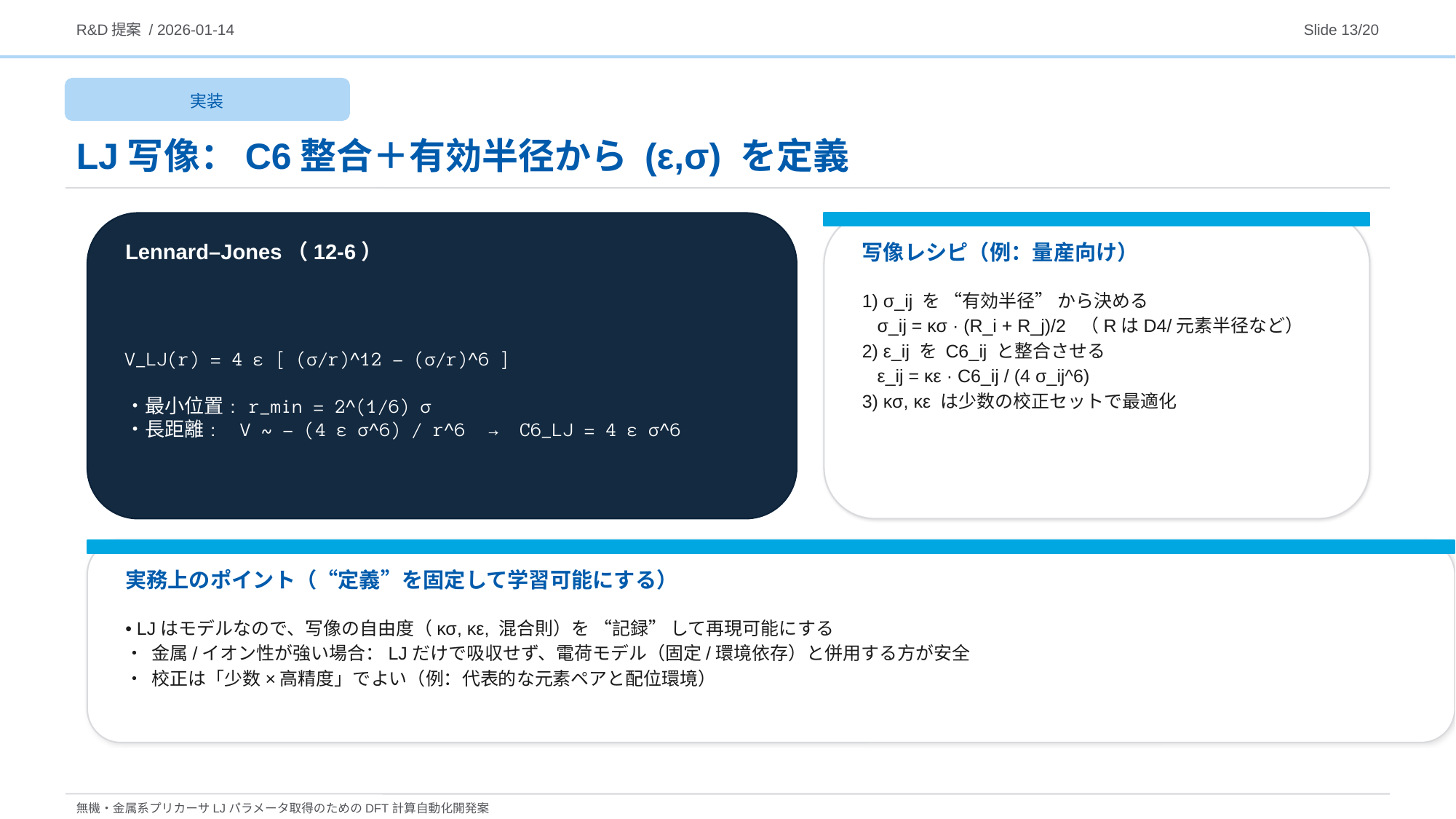

R&D提案 / 2026-01-14
Slide 13/20

実装
LJ写像：C6整合＋有効半径から (ε,σ) を定義

Lennard–Jones（12-6）
写像レシピ（例：量産向け）
V_LJ(r) = 4 ε [ (σ/r)^12 − (σ/r)^6 ]

・最小位置: r_min = 2^(1/6) σ
・長距離:  V ~ − (4 ε σ^6) / r^6  →  C6_LJ = 4 ε σ^6
1) σ_ij を “有効半径” から決める
   σ_ij = κσ · (R_i + R_j)/2  （RはD4/元素半径など）
2) ε_ij を C6_ij と整合させる
   ε_ij = κε · C6_ij / (4 σ_ij^6)
3) κσ, κε は少数の校正セットで最適化

実務上のポイント（“定義”を固定して学習可能にする）
• LJはモデルなので、写像の自由度（κσ, κε, 混合則）を “記録” して再現可能にする
• 金属/イオン性が強い場合：LJだけで吸収せず、電荷モデル（固定/環境依存）と併用する方が安全
• 校正は「少数×高精度」でよい（例：代表的な元素ペアと配位環境）

無機・金属系プリカーサLJパラメータ取得のためのDFT計算自動化開発案